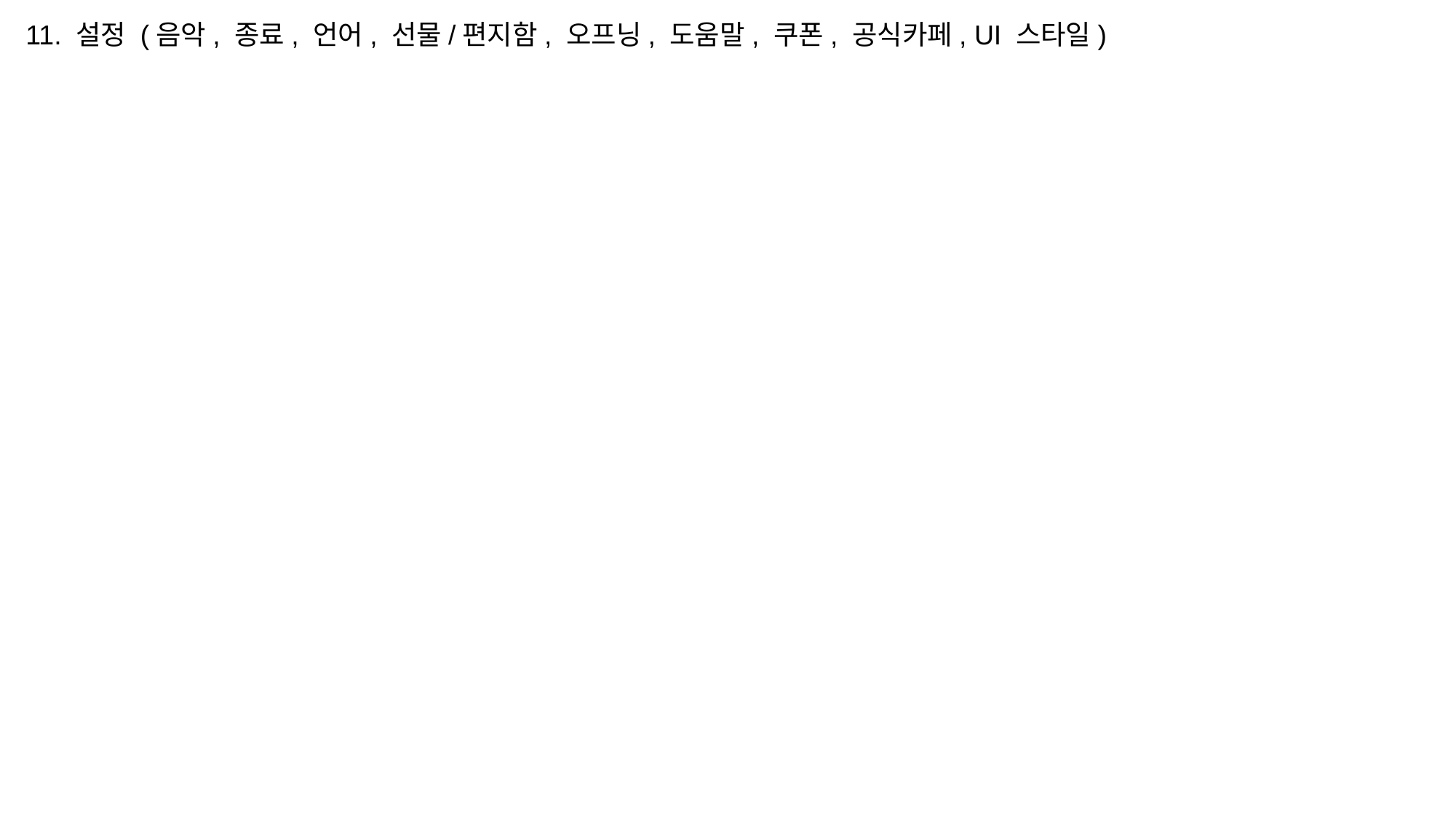

11. 설정 (음악, 종료, 언어, 선물/편지함, 오프닝, 도움말, 쿠폰, 공식카페, UI 스타일)